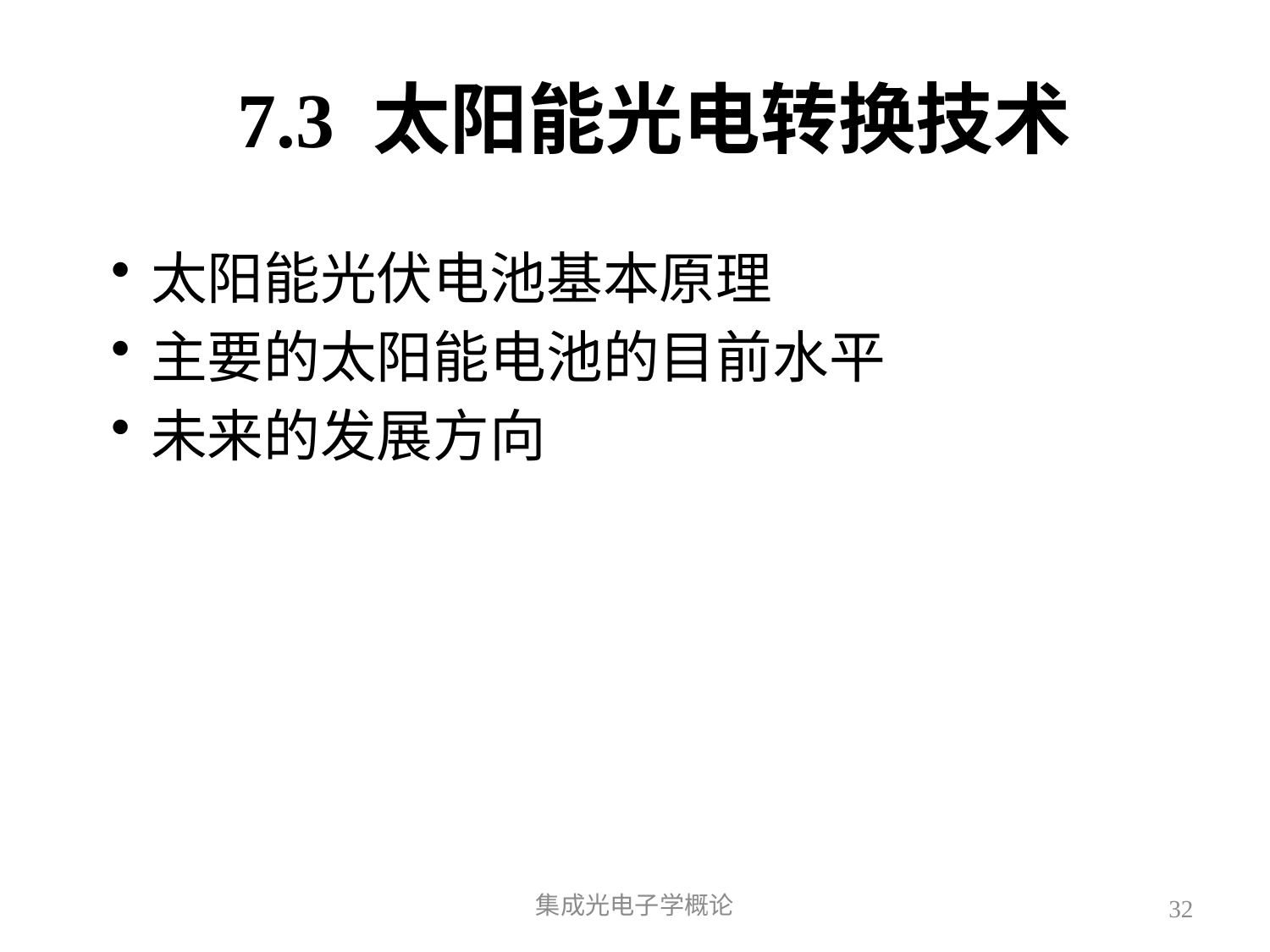

# 7.3 太阳能光电转换技术
太阳能光伏电池基本原理
主要的太阳能电池的目前水平
未来的发展方向

集成光电子学概论
32